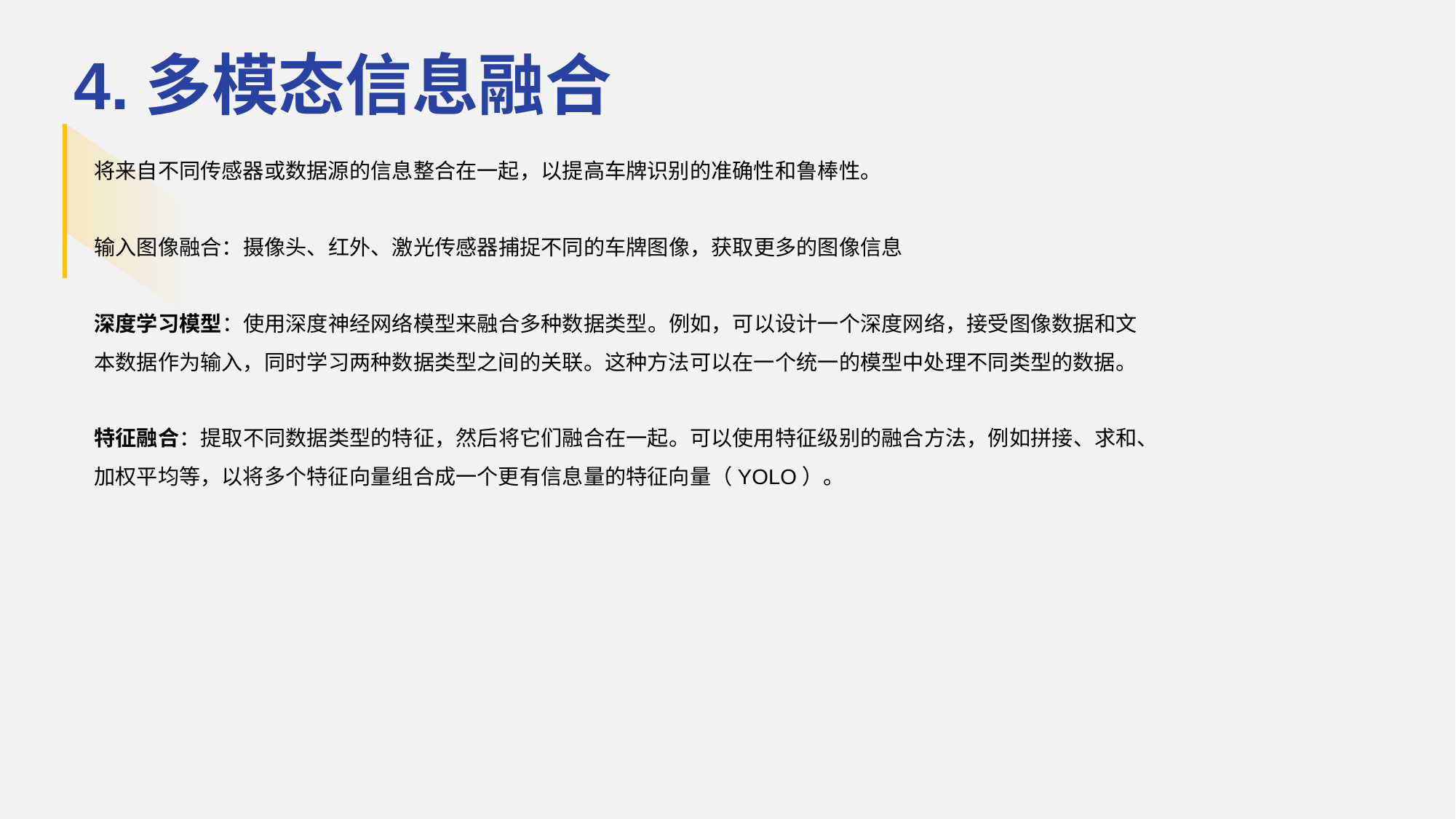

4.多模态信息融合

将来自不同传感器或数据源的信息整合在一起，以提高车牌识别的准确性和鲁棒性。

输入图像融合：摄像头、红外、激光传感器捕捉不同的车牌图像，获取更多的图像信息
深度学习模型：使用深度神经网络模型来融合多种数据类型。例如，可以设计一个深度网络，接受图像数据和文本数据作为输入，同时学习两种数据类型之间的关联。这种方法可以在一个统一的模型中处理不同类型的数据。
特征融合：提取不同数据类型的特征，然后将它们融合在一起。可以使用特征级别的融合方法，例如拼接、求和、加权平均等，以将多个特征向量组合成一个更有信息量的特征向量（YOLO）。